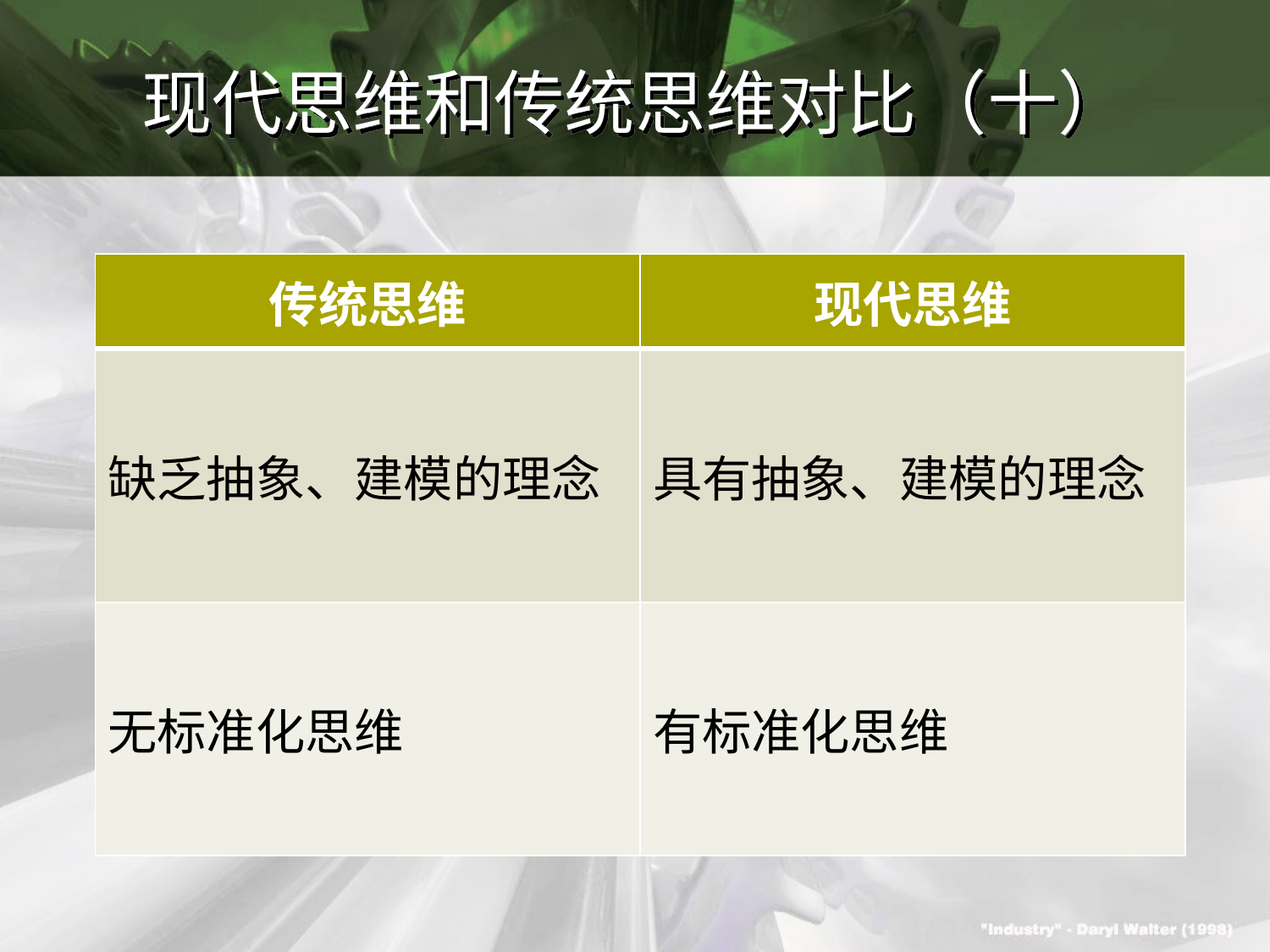

# 现代思维和传统思维对比（十）
| 传统思维 | 现代思维 |
| --- | --- |
| 缺乏抽象、建模的理念 | 具有抽象、建模的理念 |
| 无标准化思维 | 有标准化思维 |